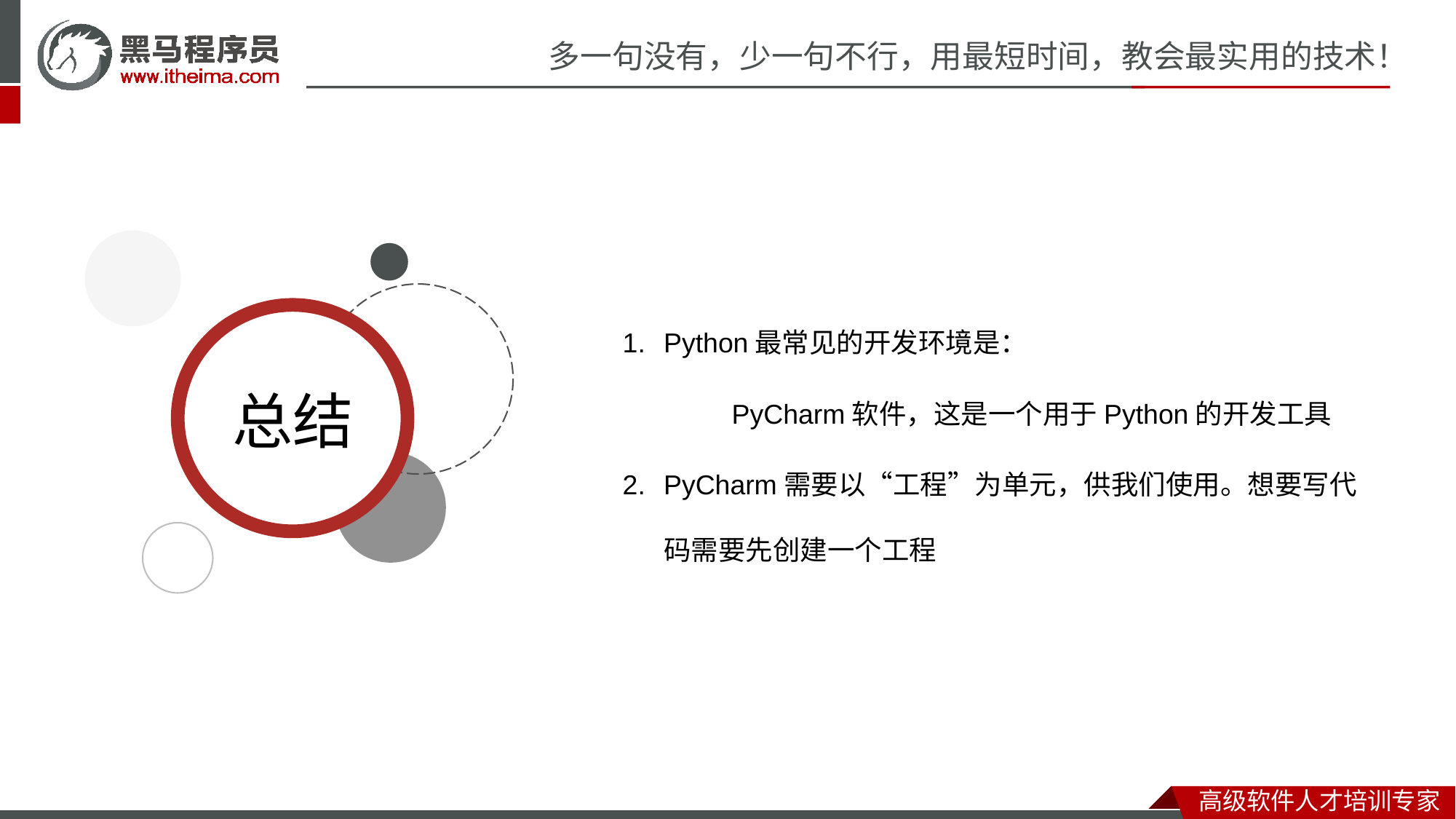

Python最常见的开发环境是：
	PyCharm软件，这是一个用于Python的开发工具
PyCharm需要以“工程”为单元，供我们使用。想要写代码需要先创建一个工程